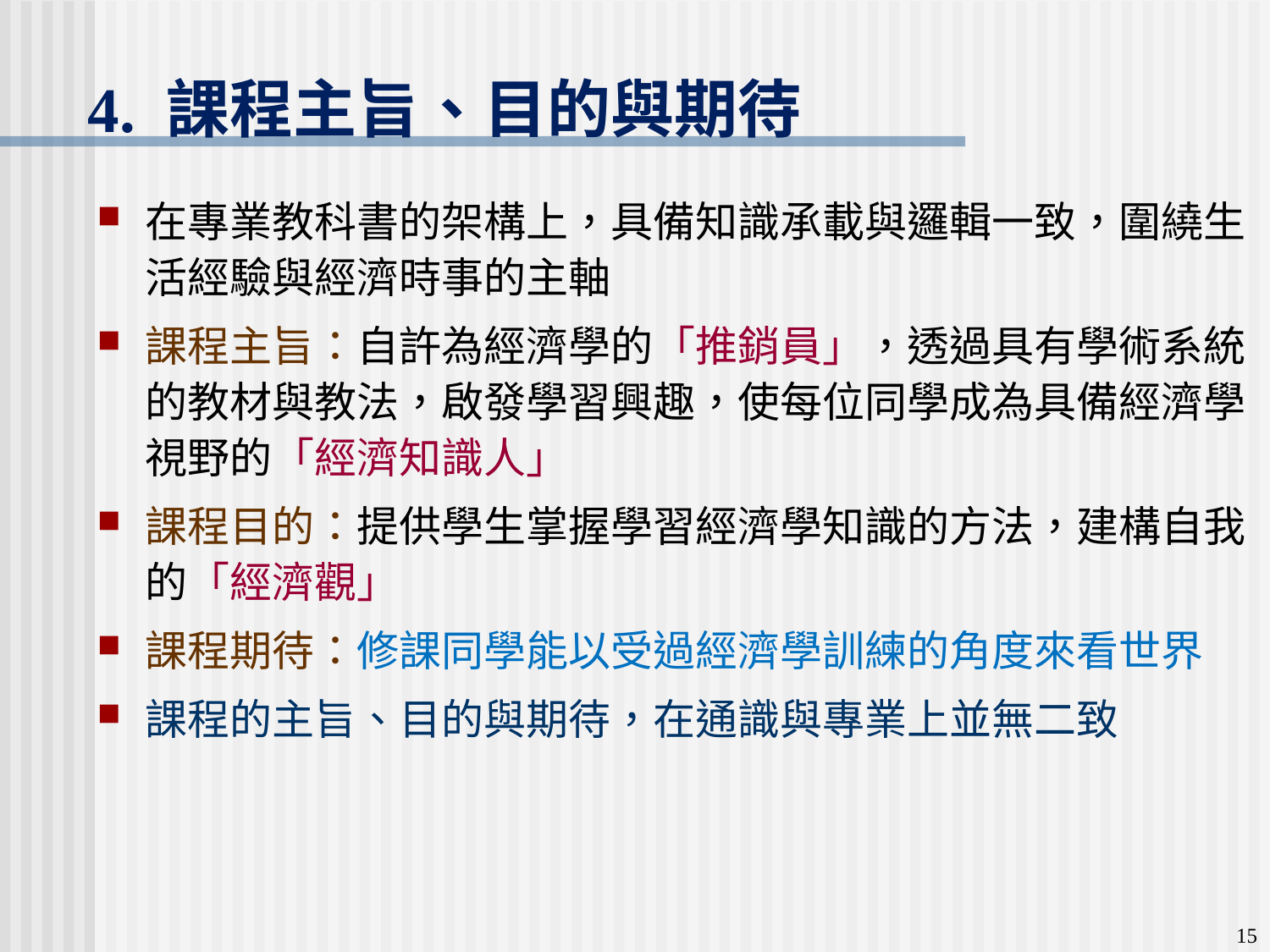

# 4. 課程主旨、目的與期待
在專業教科書的架構上，具備知識承載與邏輯一致，圍繞生活經驗與經濟時事的主軸
課程主旨：自許為經濟學的「推銷員」，透過具有學術系統的教材與教法，啟發學習興趣，使每位同學成為具備經濟學視野的「經濟知識人」
課程目的：提供學生掌握學習經濟學知識的方法，建構自我的「經濟觀」
課程期待：修課同學能以受過經濟學訓練的角度來看世界
課程的主旨、目的與期待，在通識與專業上並無二致
15